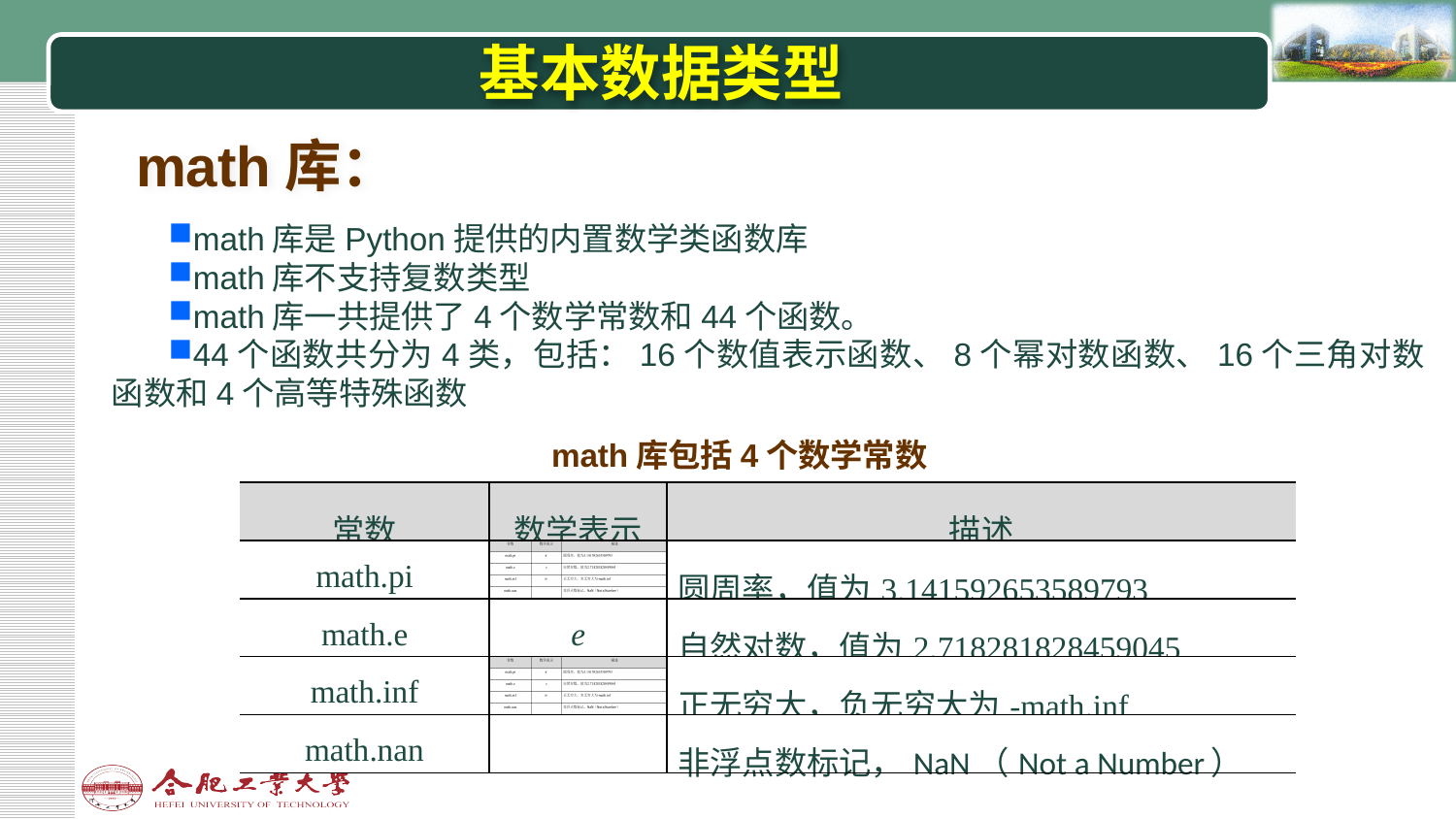

# 基本数据类型
math库：
math库是Python提供的内置数学类函数库
math库不支持复数类型
math库一共提供了4个数学常数和44个函数。
44个函数共分为4类，包括：16个数值表示函数、8个幂对数函数、16个三角对数函数和4个高等特殊函数
math库包括4个数学常数
| 常数 | 数学表示 | 描述 |
| --- | --- | --- |
| math.pi |  | 圆周率，值为3.141592653589793 |
| math.e | e | 自然对数，值为2.718281828459045 |
| math.inf |  | 正无穷大，负无穷大为-math.inf |
| math.nan |  | 非浮点数标记，NaN（Not a Number） |